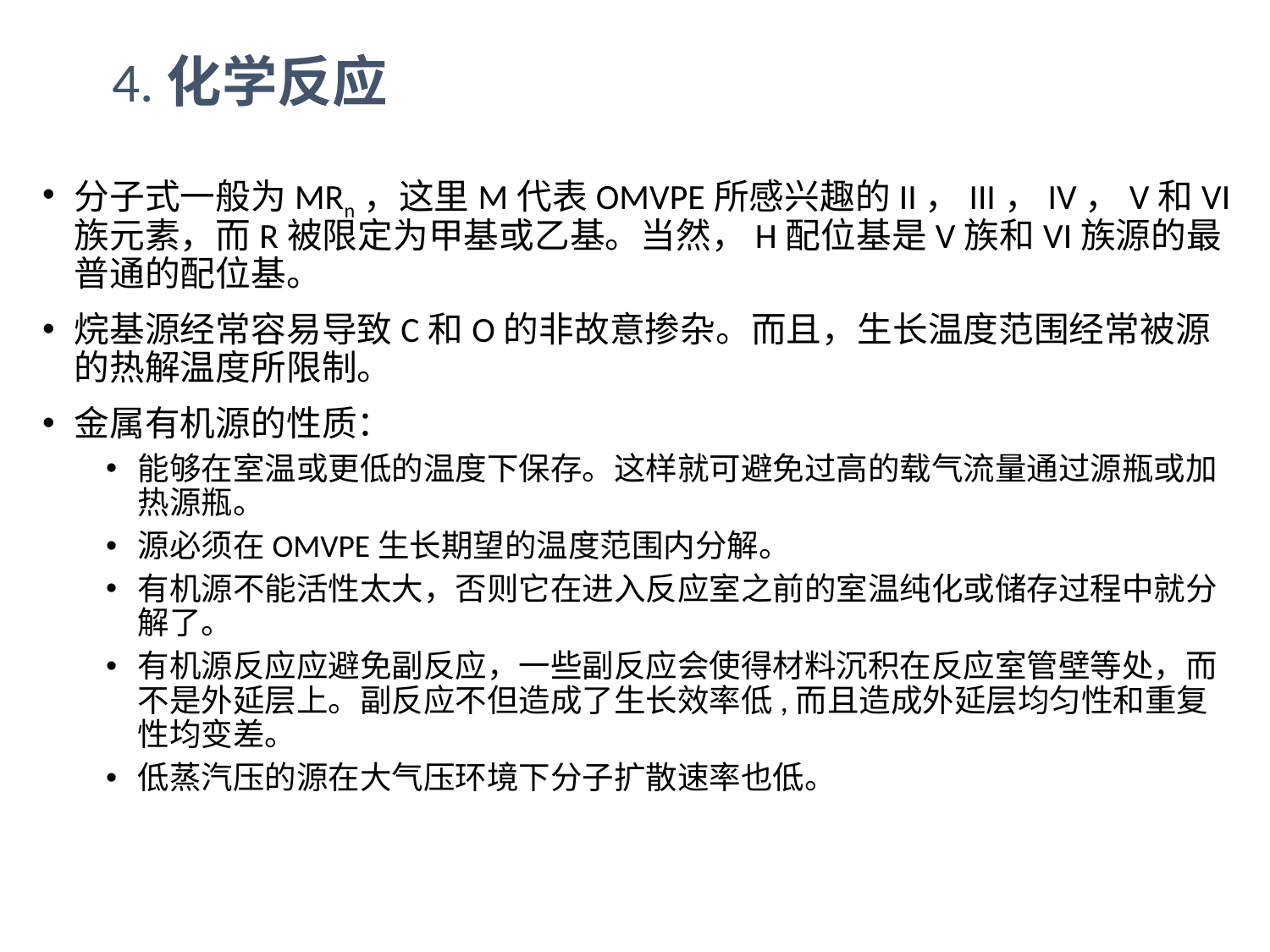

17
# 4.化学反应
分子式一般为MRn，这里M代表OMVPE所感兴趣的II，III，IV，V和VI族元素，而R被限定为甲基或乙基。当然，H配位基是V族和VI族源的最普通的配位基。
烷基源经常容易导致C和O的非故意掺杂。而且，生长温度范围经常被源的热解温度所限制。
金属有机源的性质：
能够在室温或更低的温度下保存。这样就可避免过高的载气流量通过源瓶或加热源瓶。
源必须在OMVPE生长期望的温度范围内分解。
有机源不能活性太大，否则它在进入反应室之前的室温纯化或储存过程中就分解了。
有机源反应应避免副反应，一些副反应会使得材料沉积在反应室管壁等处，而不是外延层上。副反应不但造成了生长效率低,而且造成外延层均匀性和重复性均变差。
低蒸汽压的源在大气压环境下分子扩散速率也低。